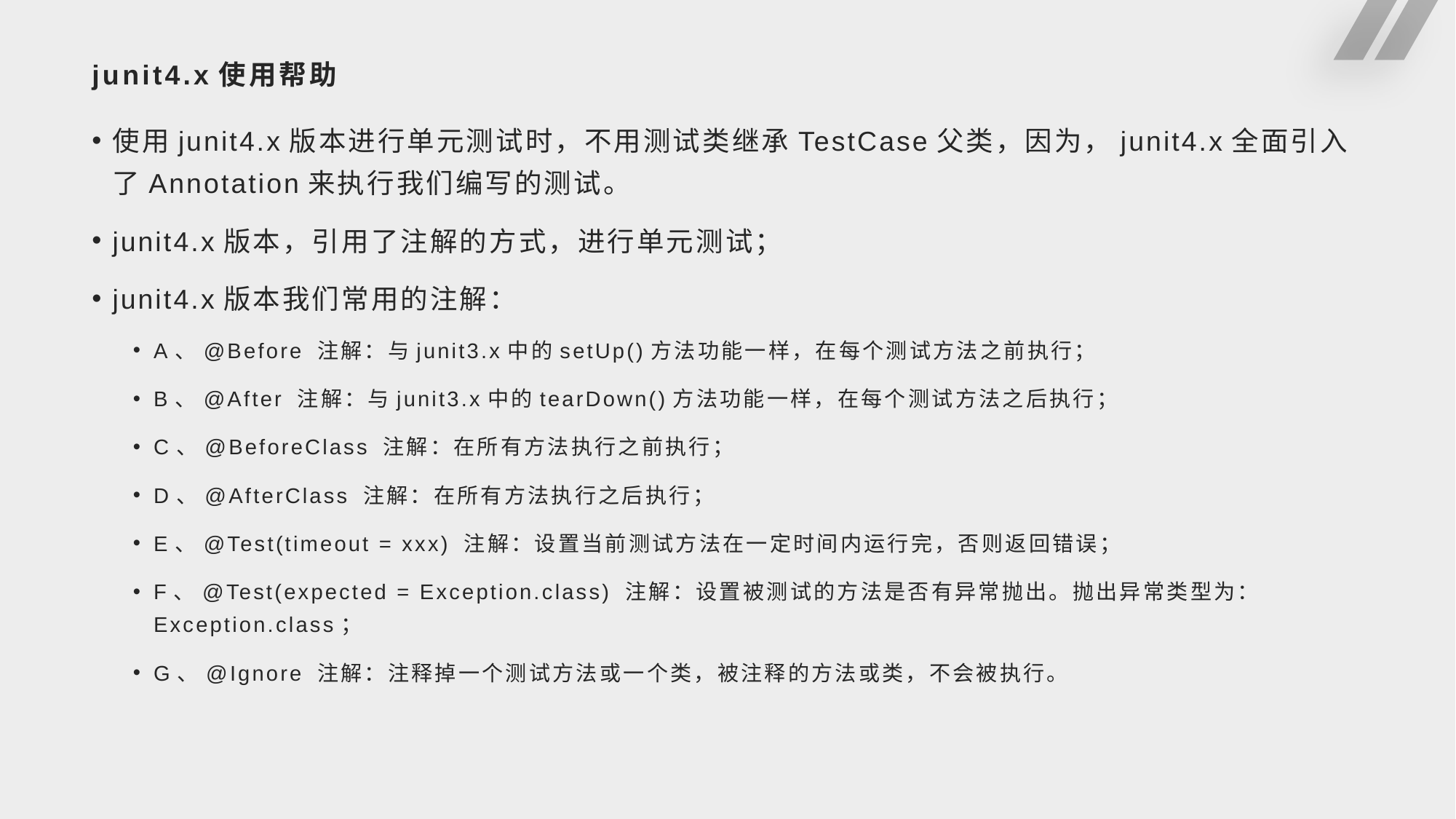

# junit4.x使用帮助
使用junit4.x版本进行单元测试时，不用测试类继承TestCase父类，因为，junit4.x全面引入了Annotation来执行我们编写的测试。
junit4.x版本，引用了注解的方式，进行单元测试；
junit4.x版本我们常用的注解：
A、@Before 注解：与junit3.x中的setUp()方法功能一样，在每个测试方法之前执行；
B、@After 注解：与junit3.x中的tearDown()方法功能一样，在每个测试方法之后执行；
C、@BeforeClass 注解：在所有方法执行之前执行；
D、@AfterClass 注解：在所有方法执行之后执行；
E、@Test(timeout = xxx) 注解：设置当前测试方法在一定时间内运行完，否则返回错误；
F、@Test(expected = Exception.class) 注解：设置被测试的方法是否有异常抛出。抛出异常类型为：Exception.class；
G、@Ignore 注解：注释掉一个测试方法或一个类，被注释的方法或类，不会被执行。